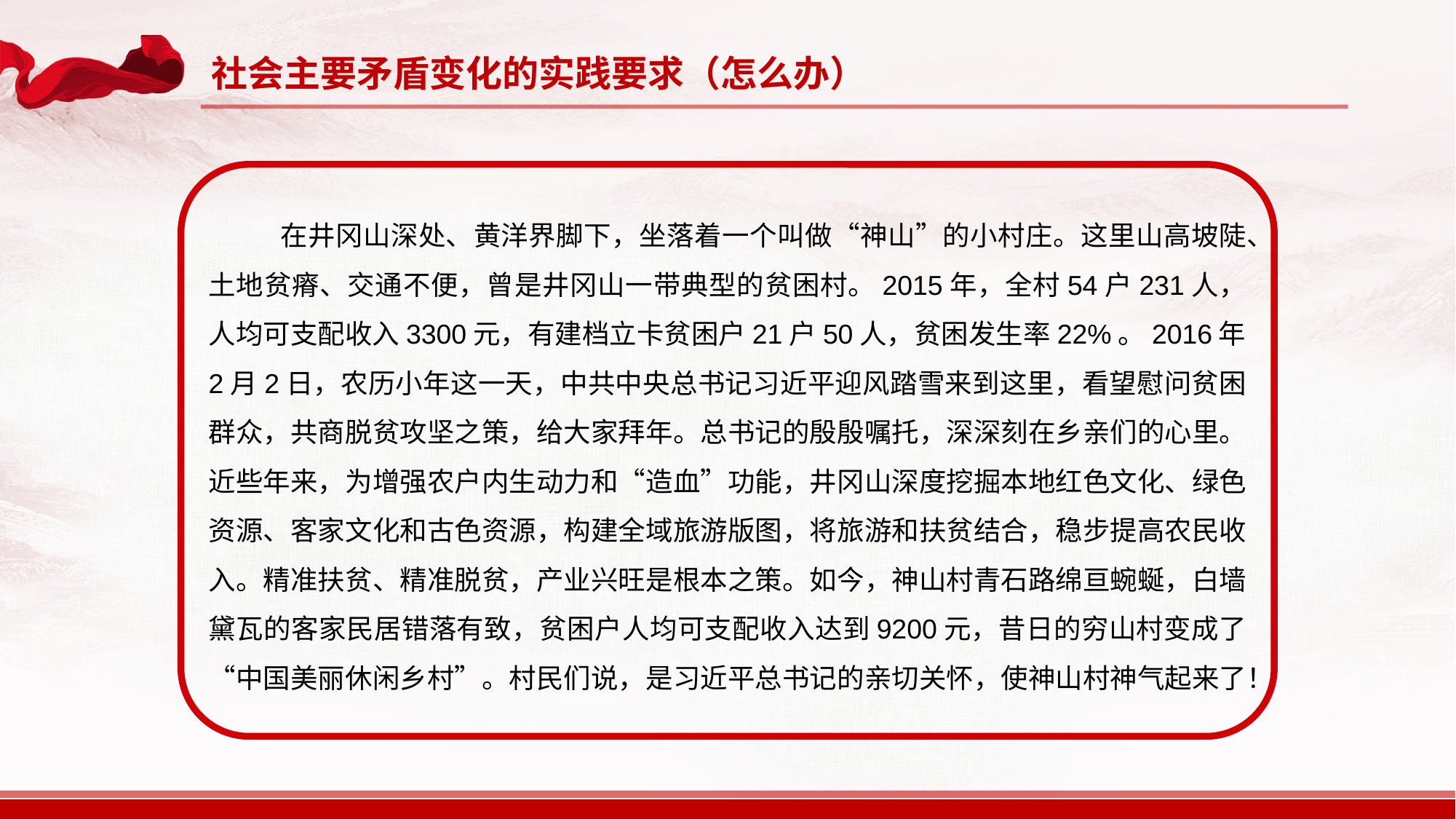

社会主要矛盾变化的实践要求（怎么办）

在井冈山深处、黄洋界脚下，坐落着一个叫做“神山”的小村庄。这里山高坡陡、土地贫瘠、交通不便，曾是井冈山一带典型的贫困村。2015年，全村54户231人，人均可支配收入3300元，有建档立卡贫困户21户50人，贫困发生率22%。2016年2月2日，农历小年这一天，中共中央总书记习近平迎风踏雪来到这里，看望慰问贫困群众，共商脱贫攻坚之策，给大家拜年。总书记的殷殷嘱托，深深刻在乡亲们的心里。近些年来，为增强农户内生动力和“造血”功能，井冈山深度挖掘本地红色文化、绿色资源、客家文化和古色资源，构建全域旅游版图，将旅游和扶贫结合，稳步提高农民收入。精准扶贫、精准脱贫，产业兴旺是根本之策。如今，神山村青石路绵亘蜿蜒，白墙黛瓦的客家民居错落有致，贫困户人均可支配收入达到9200元，昔日的穷山村变成了“中国美丽休闲乡村”。村民们说，是习近平总书记的亲切关怀，使神山村神气起来了！